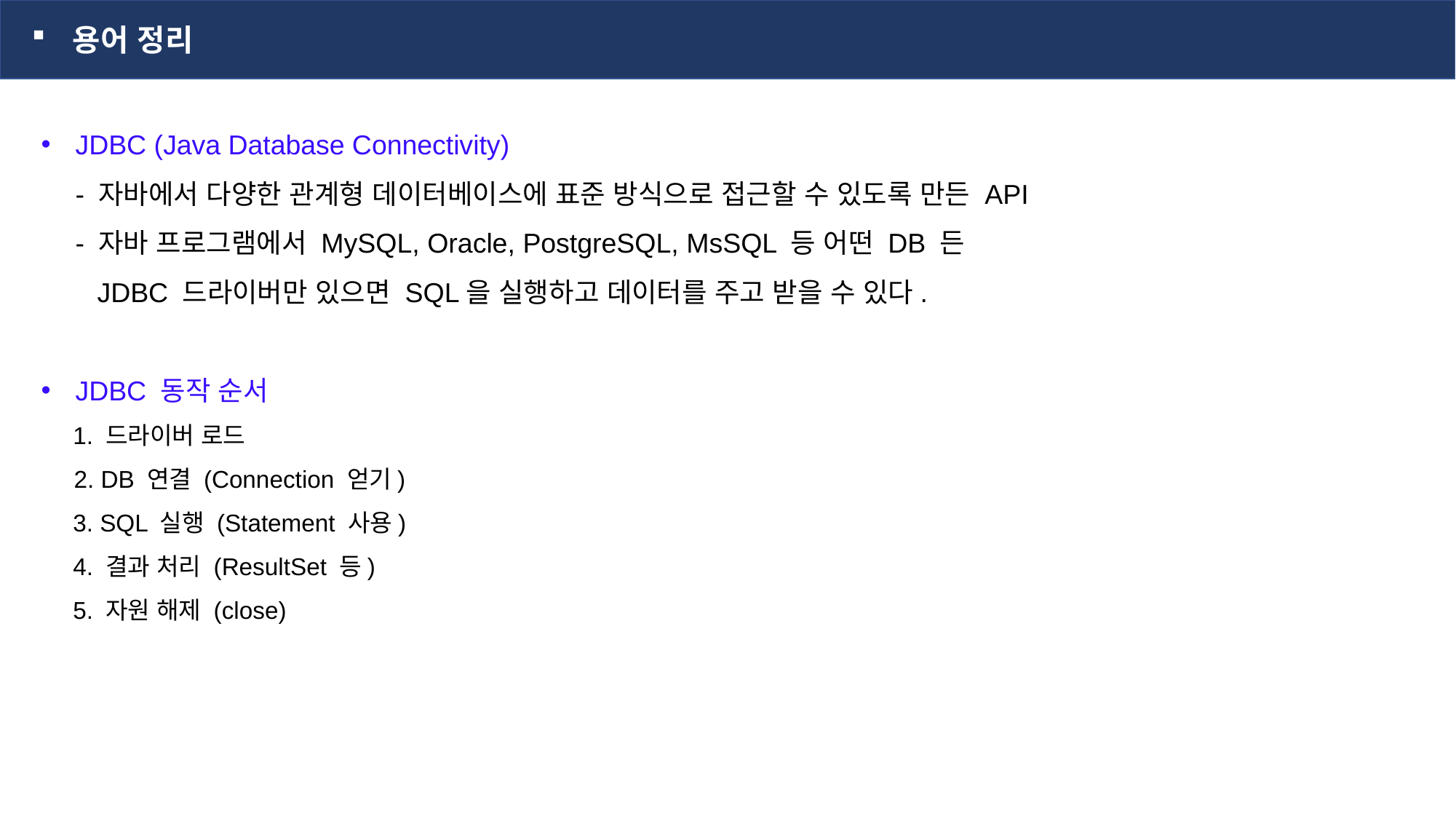

용어 정리
JDBC (Java Database Connectivity)
- 자바에서 다양한 관계형 데이터베이스에 표준 방식으로 접근할 수 있도록 만든 API
- 자바 프로그램에서 MySQL, Oracle, PostgreSQL, MsSQL 등 어떤 DB 든
  JDBC 드라이버만 있으면 SQL을 실행하고 데이터를 주고 받을 수 있다.

JDBC 동작 순서
1. 드라이버 로드
    2. DB 연결 (Connection 얻기)
3. SQL 실행 (Statement 사용)
4. 결과 처리 (ResultSet 등)
5. 자원 해제 (close)